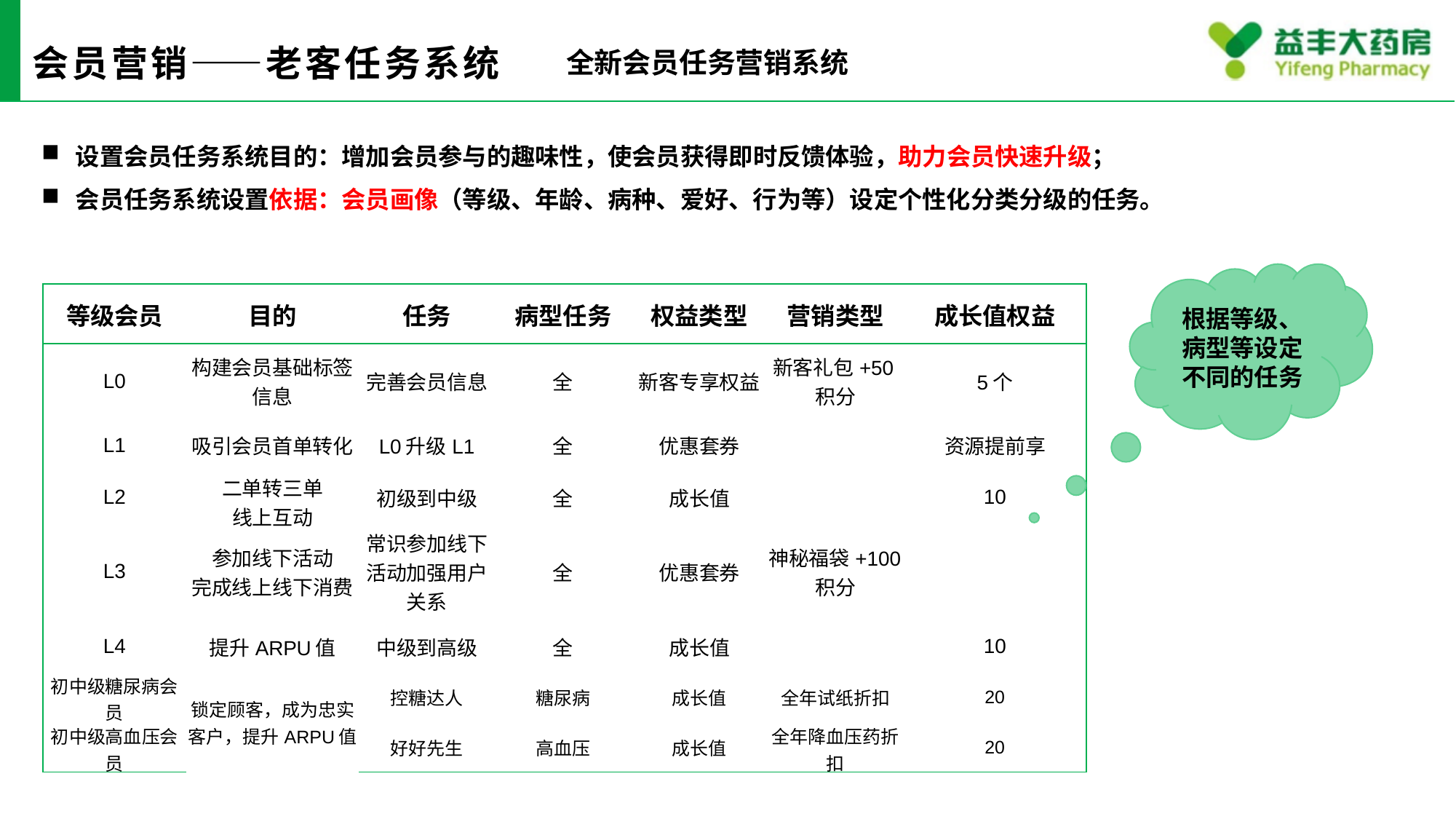

# 会员营销——老客任务系统
全新会员任务营销系统
设置会员任务系统目的：增加会员参与的趣味性，使会员获得即时反馈体验，助力会员快速升级；
会员任务系统设置依据：会员画像（等级、年龄、病种、爱好、行为等）设定个性化分类分级的任务。
根据等级、病型等设定不同的任务
| 等级会员 | 目的 | 任务 | 病型任务 | 权益类型 | 营销类型 | 成长值权益 |
| --- | --- | --- | --- | --- | --- | --- |
| L0 | 构建会员基础标签信息 | 完善会员信息 | 全 | 新客专享权益 | 新客礼包+50积分 | 5个 |
| L1 | 吸引会员首单转化 | L0升级L1 | 全 | 优惠套券 |  | 资源提前享 |
| L2 | 二单转三单 线上互动 | 初级到中级 | 全 | 成长值 |  | 10 |
| L3 | 参加线下活动 完成线上线下消费 | 常识参加线下活动加强用户关系 | 全 | 优惠套券 | 神秘福袋+100积分 |  |
| L4 | 提升ARPU值 | 中级到高级 | 全 | 成长值 |  | 10 |
| 初中级糖尿病会员 | 锁定顾客，成为忠实客户，提升ARPU值 | 控糖达人 | 糖尿病 | 成长值 | 全年试纸折扣 | 20 |
| 初中级高血压会员 |  | 好好先生 | 高血压 | 成长值 | 全年降血压药折扣 | 20 |